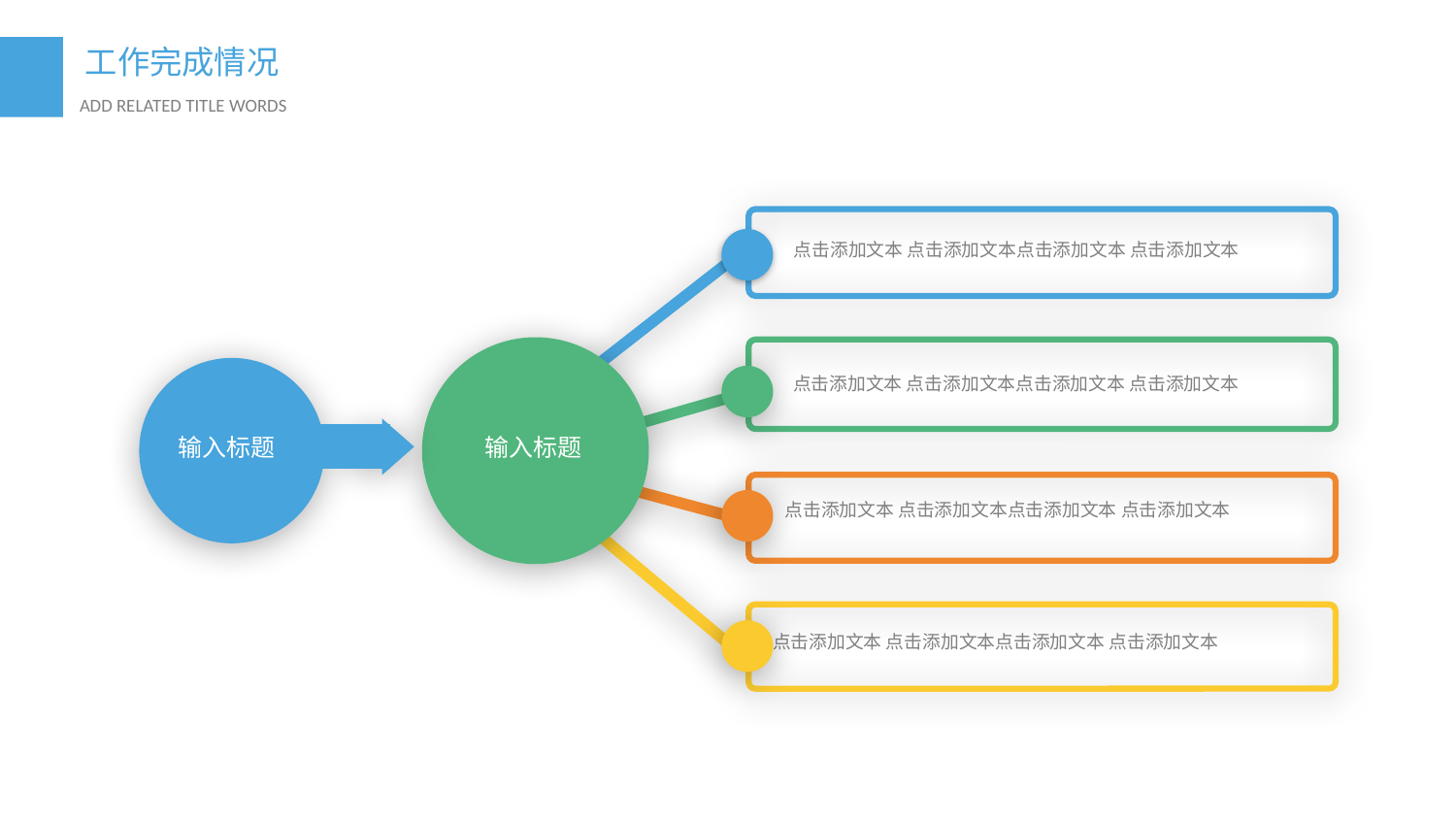

点击添加文本 点击添加文本点击添加文本 点击添加文本

输入标题

输入标题
点击添加文本 点击添加文本点击添加文本 点击添加文本

点击添加文本 点击添加文本点击添加文本 点击添加文本

点击添加文本 点击添加文本点击添加文本 点击添加文本